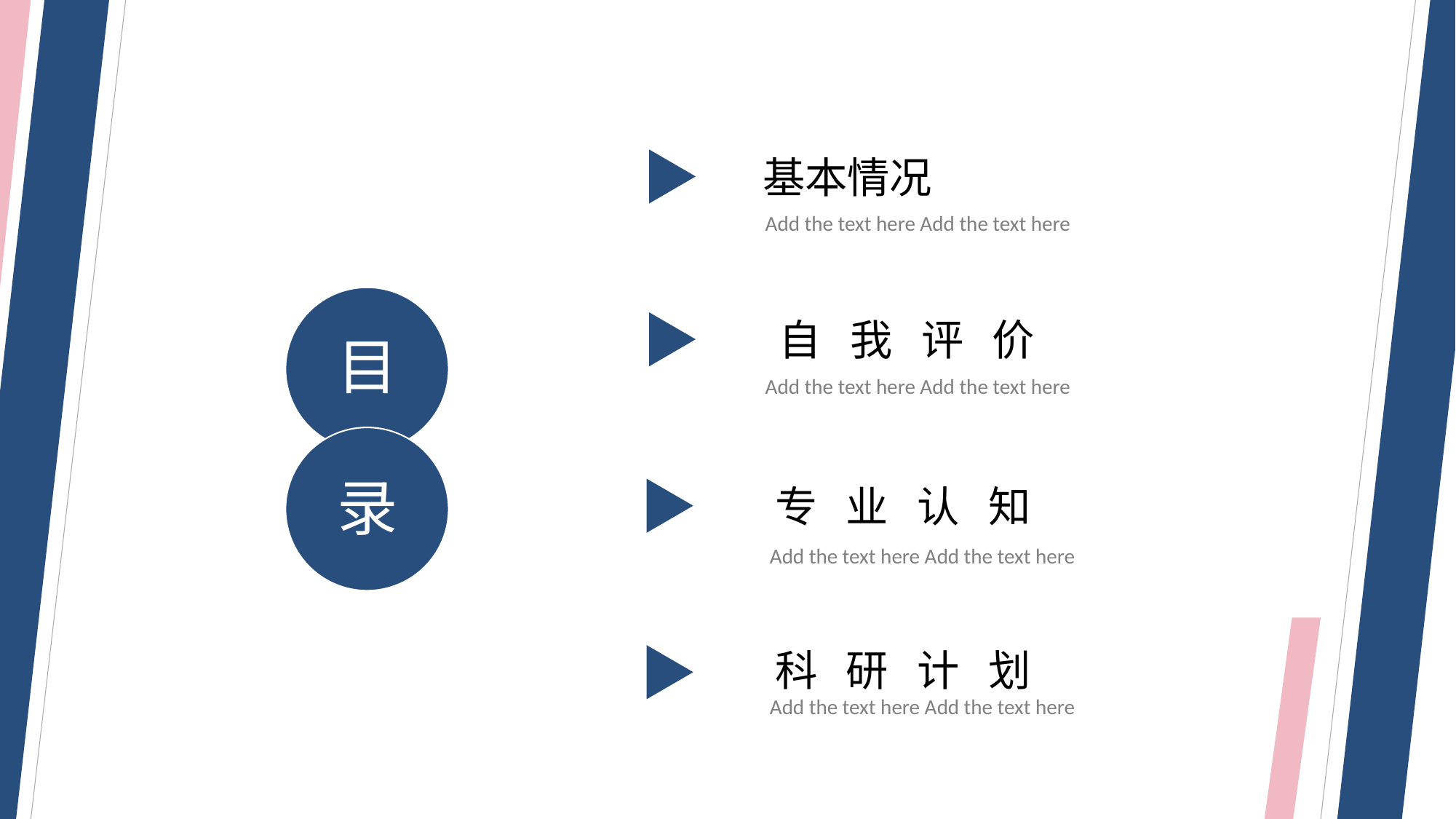

基本情况

Add the text here Add the text here

自我评价

目
Add the text here Add the text here

录
专业认知

Add the text here Add the text here

科研计划

Add the text here Add the text here